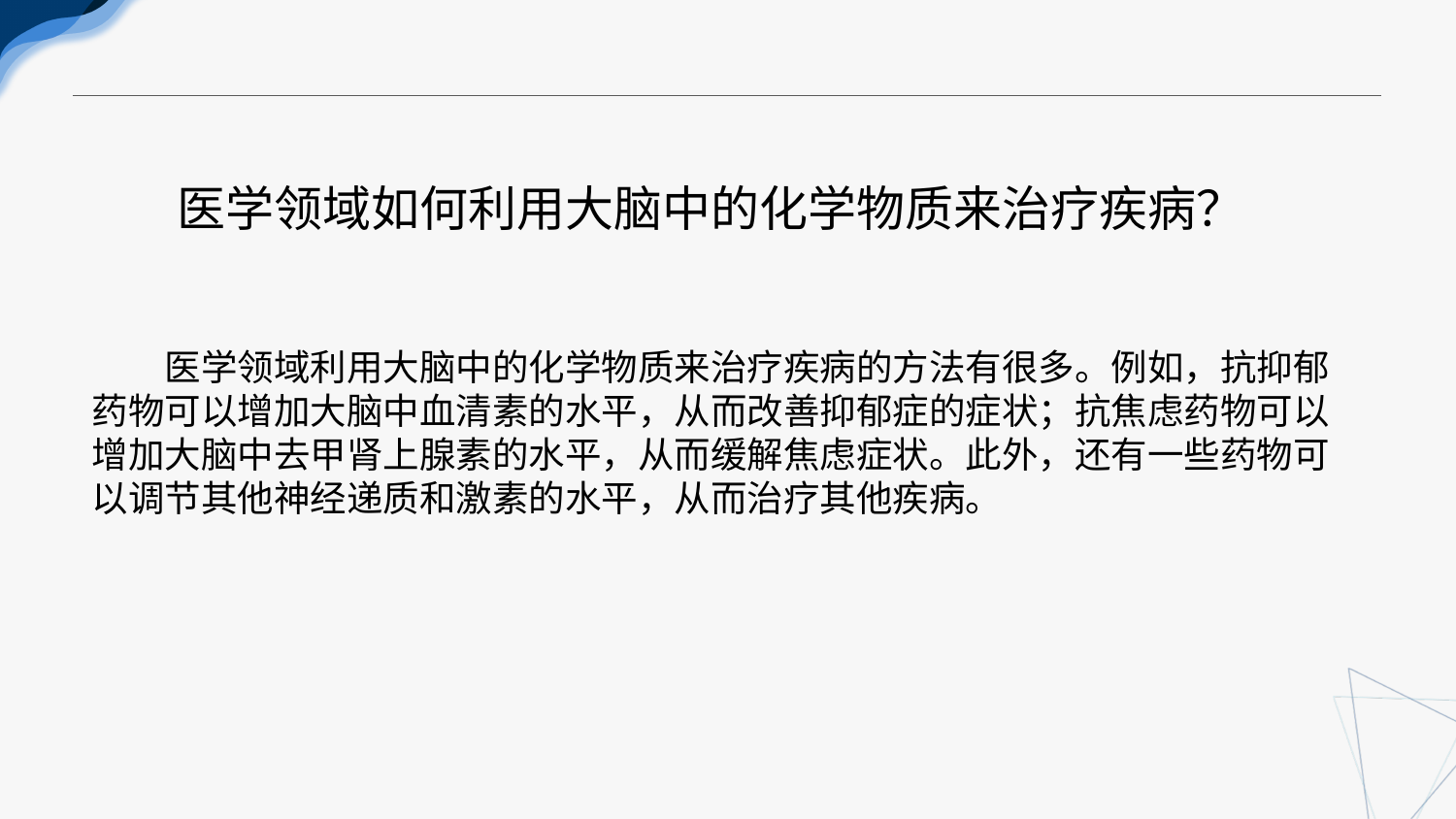

医学领域如何利用大脑中的化学物质来治疗疾病？
医学领域利用大脑中的化学物质来治疗疾病的方法有很多。例如，抗抑郁药物可以增加大脑中血清素的水平，从而改善抑郁症的症状；抗焦虑药物可以增加大脑中去甲肾上腺素的水平，从而缓解焦虑症状。此外，还有一些药物可以调节其他神经递质和激素的水平，从而治疗其他疾病。